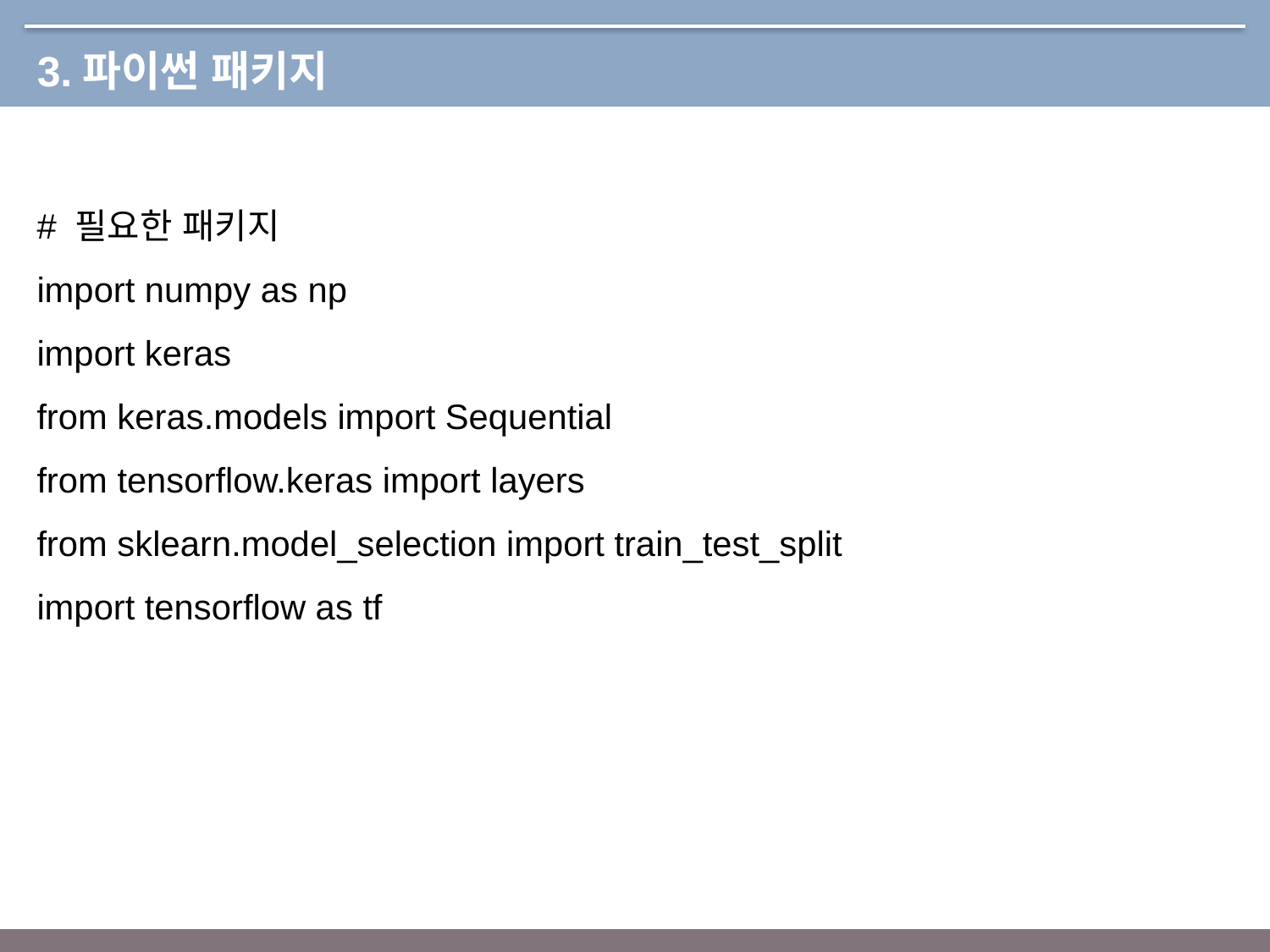

3.파이썬 패키지
# 필요한 패키지
import numpy as np
import keras
from keras.models import Sequential
from tensorflow.keras import layers
from sklearn.model_selection import train_test_split
import tensorflow as tf